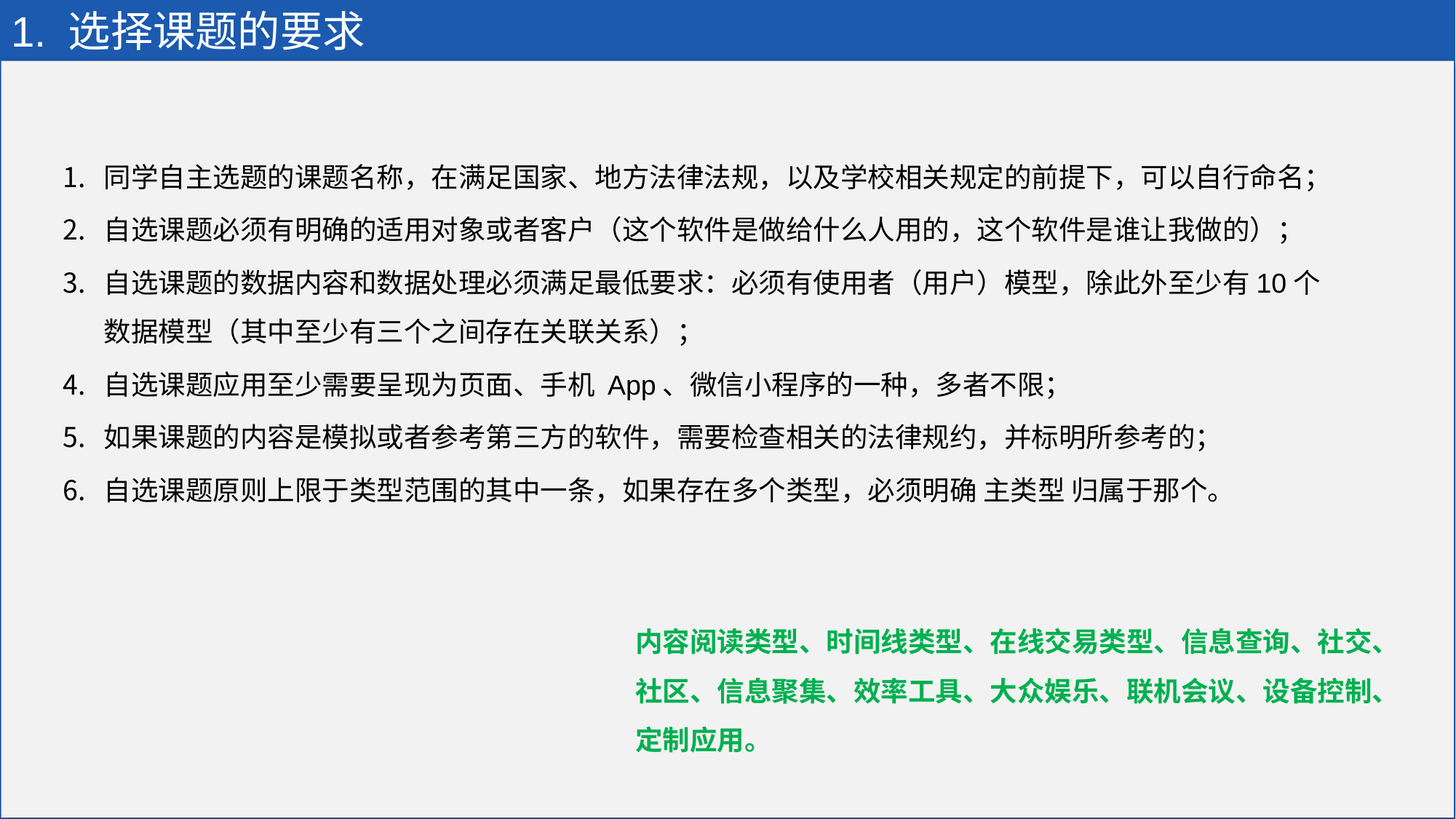

# 1. 选择课题的要求
同学自主选题的课题名称，在满足国家、地方法律法规，以及学校相关规定的前提下，可以自行命名；
自选课题必须有明确的适用对象或者客户（这个软件是做给什么人用的，这个软件是谁让我做的）；
自选课题的数据内容和数据处理必须满足最低要求：必须有使用者（用户）模型，除此外至少有10个数据模型（其中至少有三个之间存在关联关系）；
自选课题应用至少需要呈现为页面、手机 App、微信小程序的一种，多者不限；
如果课题的内容是模拟或者参考第三方的软件，需要检查相关的法律规约，并标明所参考的；
自选课题原则上限于类型范围的其中一条，如果存在多个类型，必须明确 主类型 归属于那个。
内容阅读类型、时间线类型、在线交易类型、信息查询、社交、社区、信息聚集、效率工具、大众娱乐、联机会议、设备控制、定制应用。